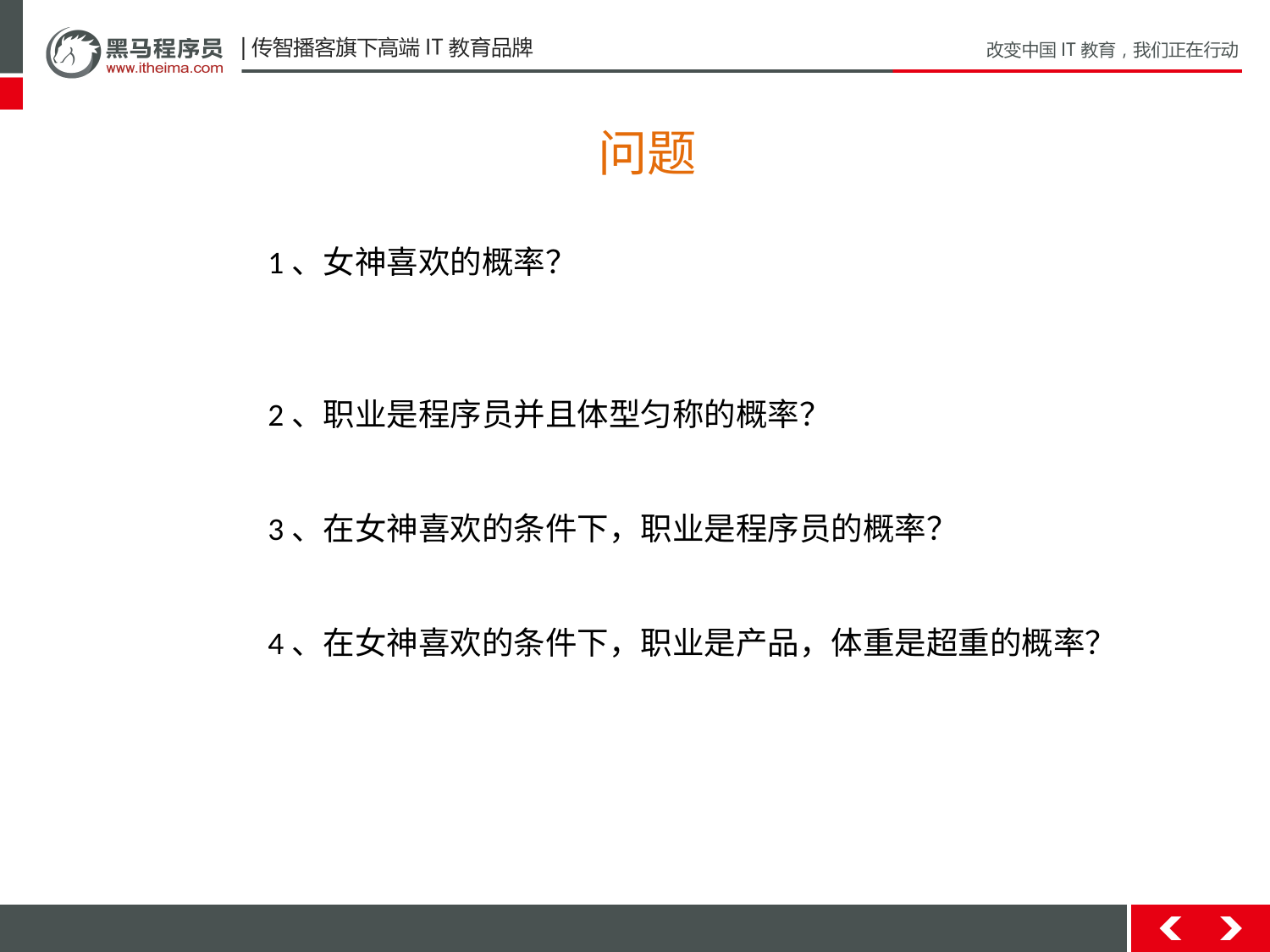

问题
1、女神喜欢的概率？

2、职业是程序员并且体型匀称的概率？

3、在女神喜欢的条件下，职业是程序员的概率？

4、在女神喜欢的条件下，职业是产品，体重是超重的概率？